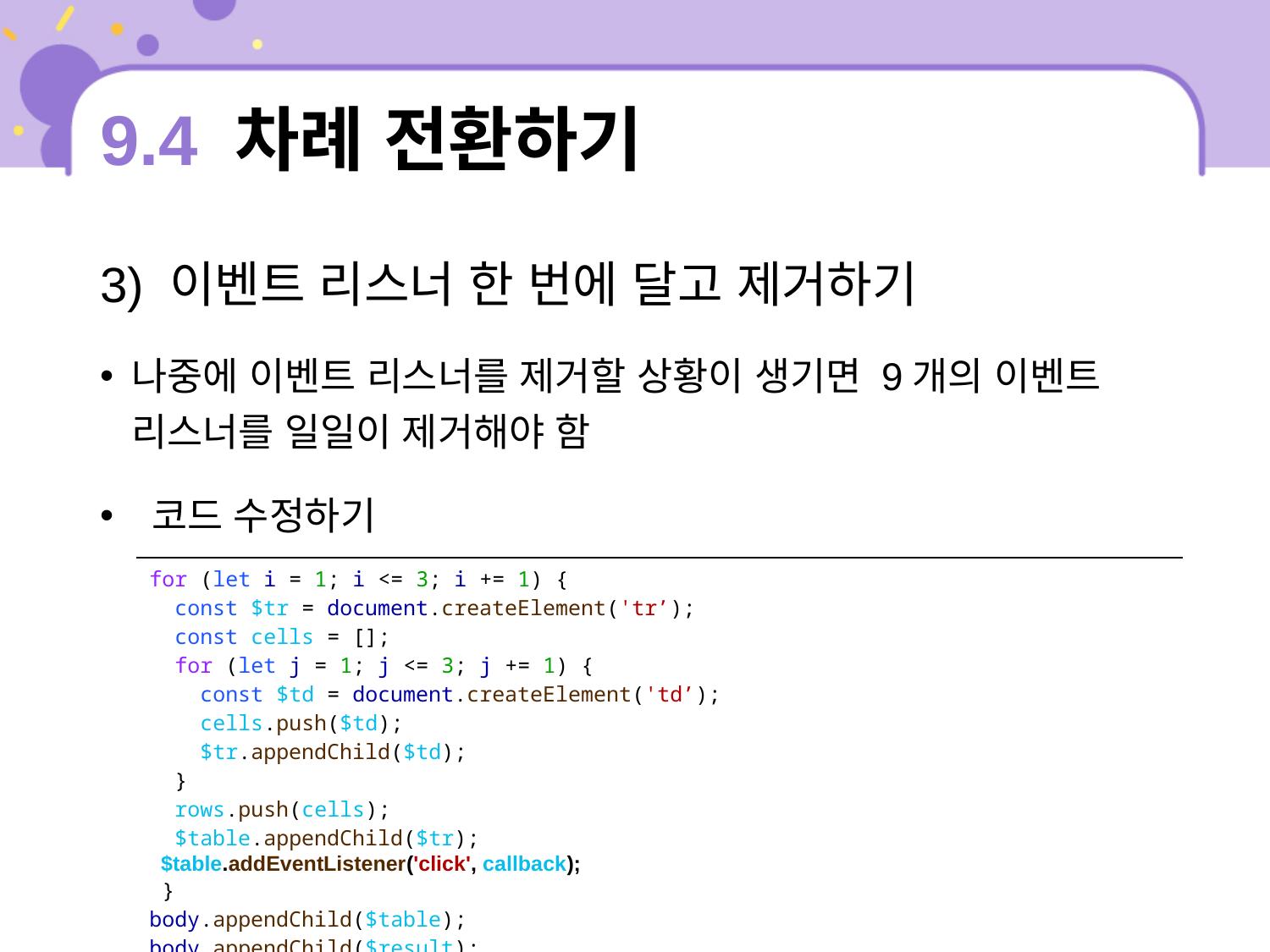

# 9.4 차례 전환하기
3) 이벤트 리스너 한 번에 달고 제거하기
나중에 이벤트 리스너를 제거할 상황이 생기면 9개의 이벤트 리스너를 일일이 제거해야 함
 코드 수정하기
| for (let i = 1; i <= 3; i += 1) { const $tr = document.createElement('tr’); const cells = []; for (let j = 1; j <= 3; j += 1) { const $td = document.createElement('td’); cells.push($td); $tr.appendChild($td); } rows.push(cells); $table.appendChild($tr); $table.addEventListener('click', callback); } body.appendChild($table); body.appendChild($result); |
| --- |